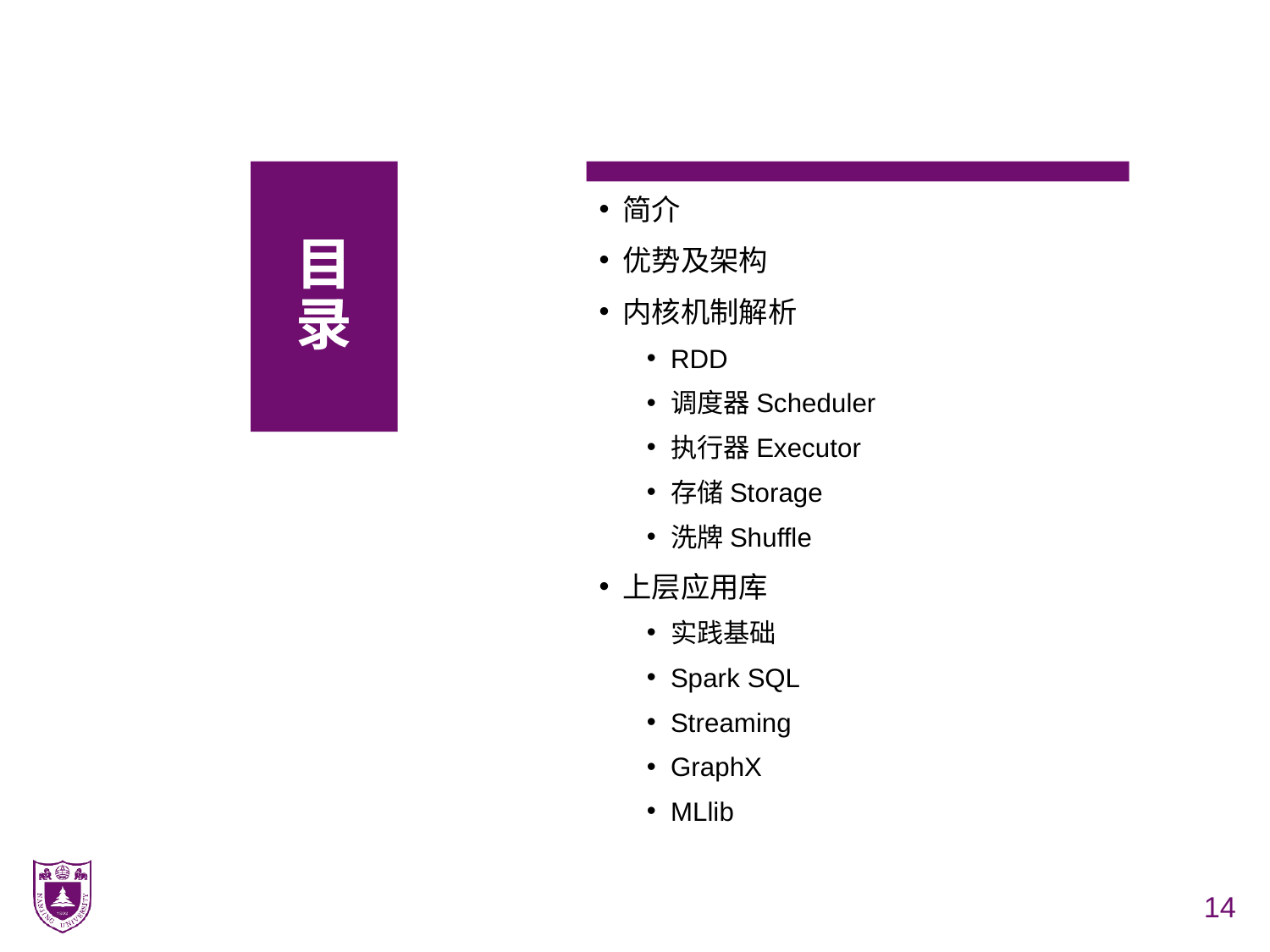

# 目 录

简介
优势及架构
内核机制解析
RDD
调度器Scheduler
执行器Executor
存储Storage
洗牌Shuffle
上层应用库
实践基础
Spark SQL
Streaming
GraphX
MLlib
14